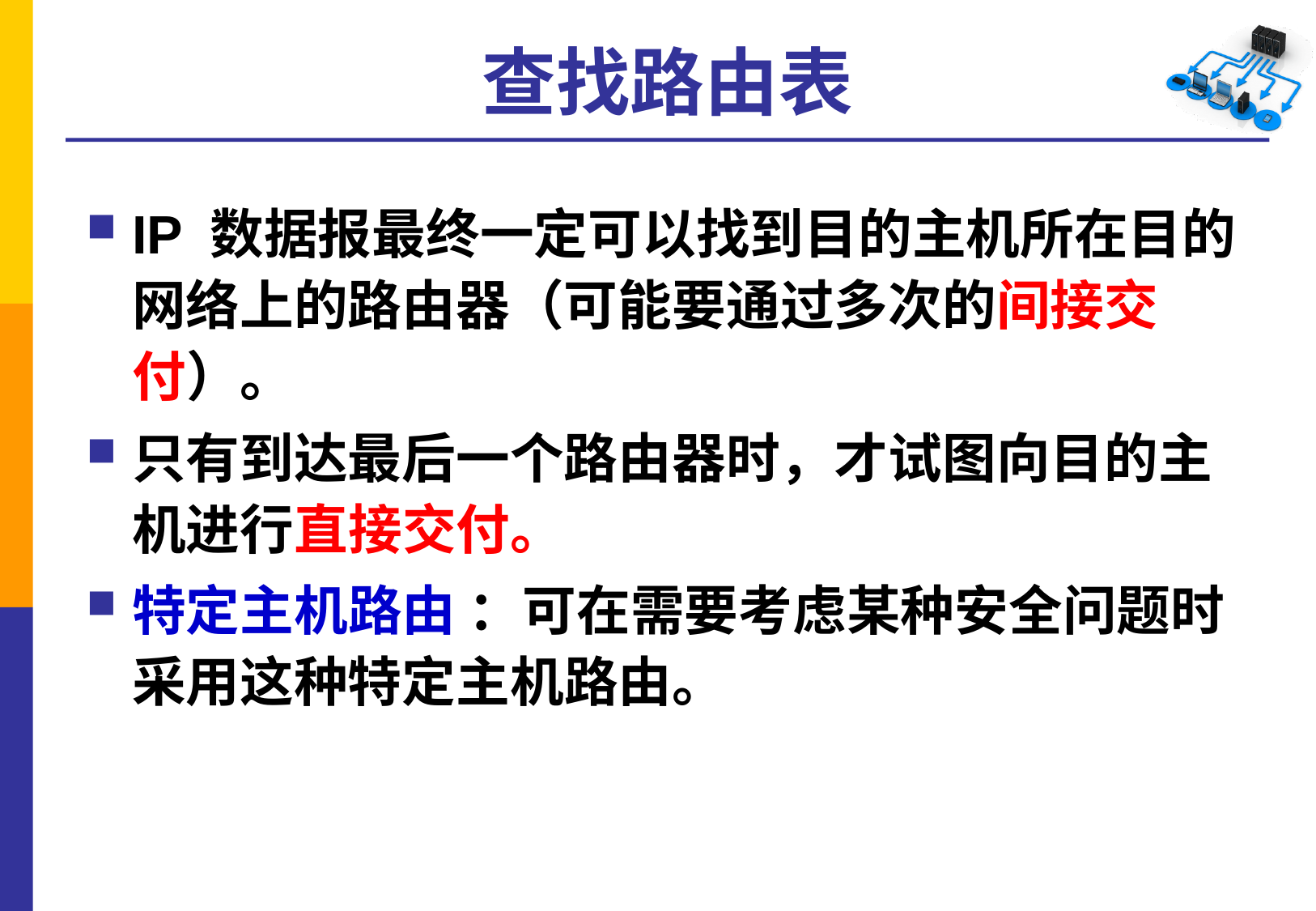

# 查找路由表
IP 数据报最终一定可以找到目的主机所在目的网络上的路由器（可能要通过多次的间接交付）。
只有到达最后一个路由器时，才试图向目的主机进行直接交付。
特定主机路由 ：可在需要考虑某种安全问题时采用这种特定主机路由。